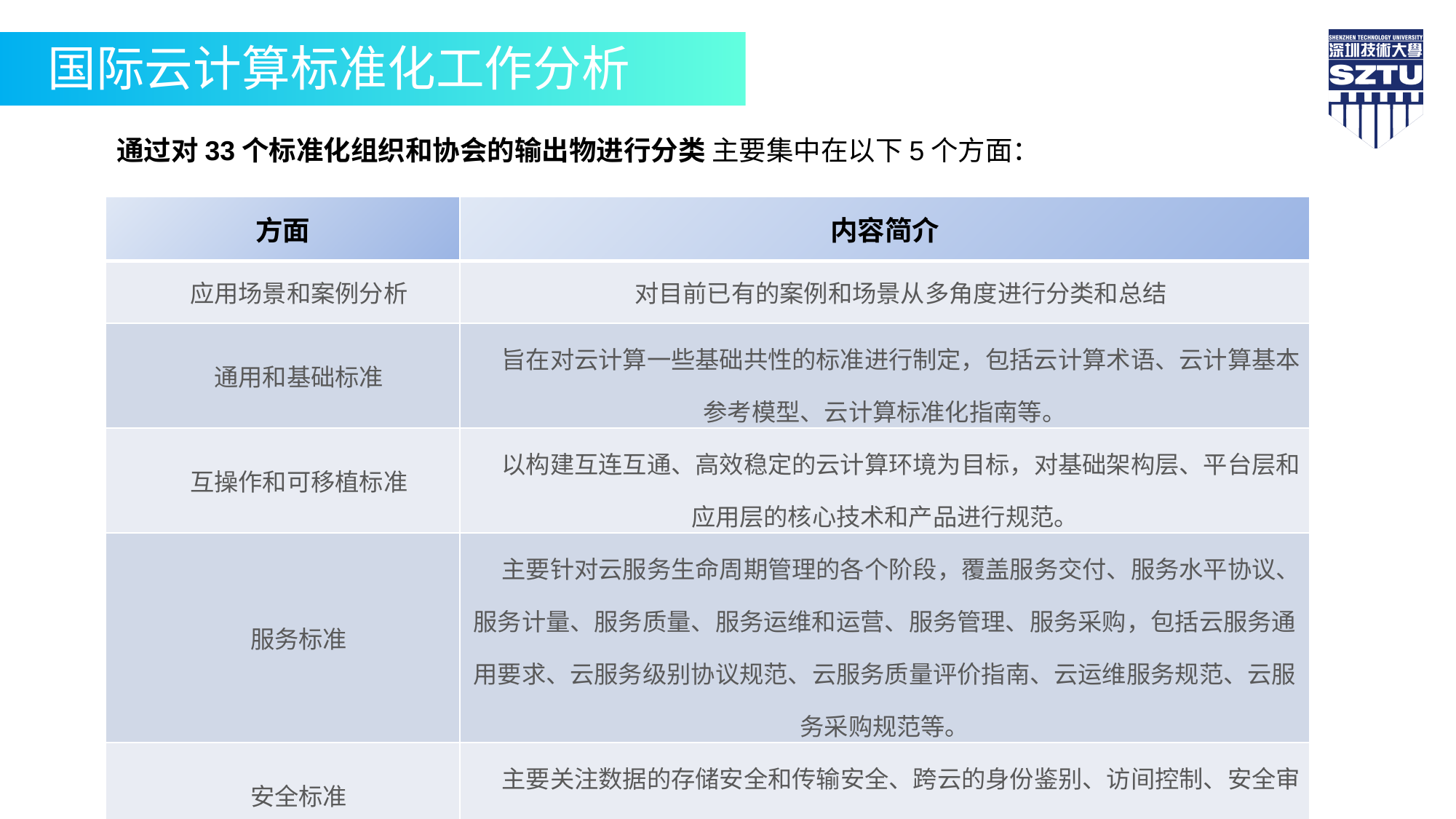

国际云计算标准化工作分析

通过对33个标准化组织和协会的输出物进行分类 主要集中在以下5个方面：
| 方面 | 内容简介 |
| --- | --- |
| 应用场景和案例分析 | 对目前已有的案例和场景从多角度进行分类和总结 |
| 通用和基础标准 | 旨在对云计算一些基础共性的标准进行制定，包括云计算术语、云计算基本参考模型、云计算标准化指南等。 |
| 互操作和可移植标准 | 以构建互连互通、高效稳定的云计算环境为目标，对基础架构层、平台层和应用层的核心技术和产品进行规范。 |
| 服务标准 | 主要针对云服务生命周期管理的各个阶段，覆盖服务交付、服务水平协议、服务计量、服务质量、服务运维和运营、服务管理、服务采购，包括云服务通用要求、云服务级别协议规范、云服务质量评价指南、云运维服务规范、云服务采购规范等。 |
| 安全标准 | 主要关注数据的存储安全和传输安全、跨云的身份鉴别、访间控制、安全审计等方面。 |